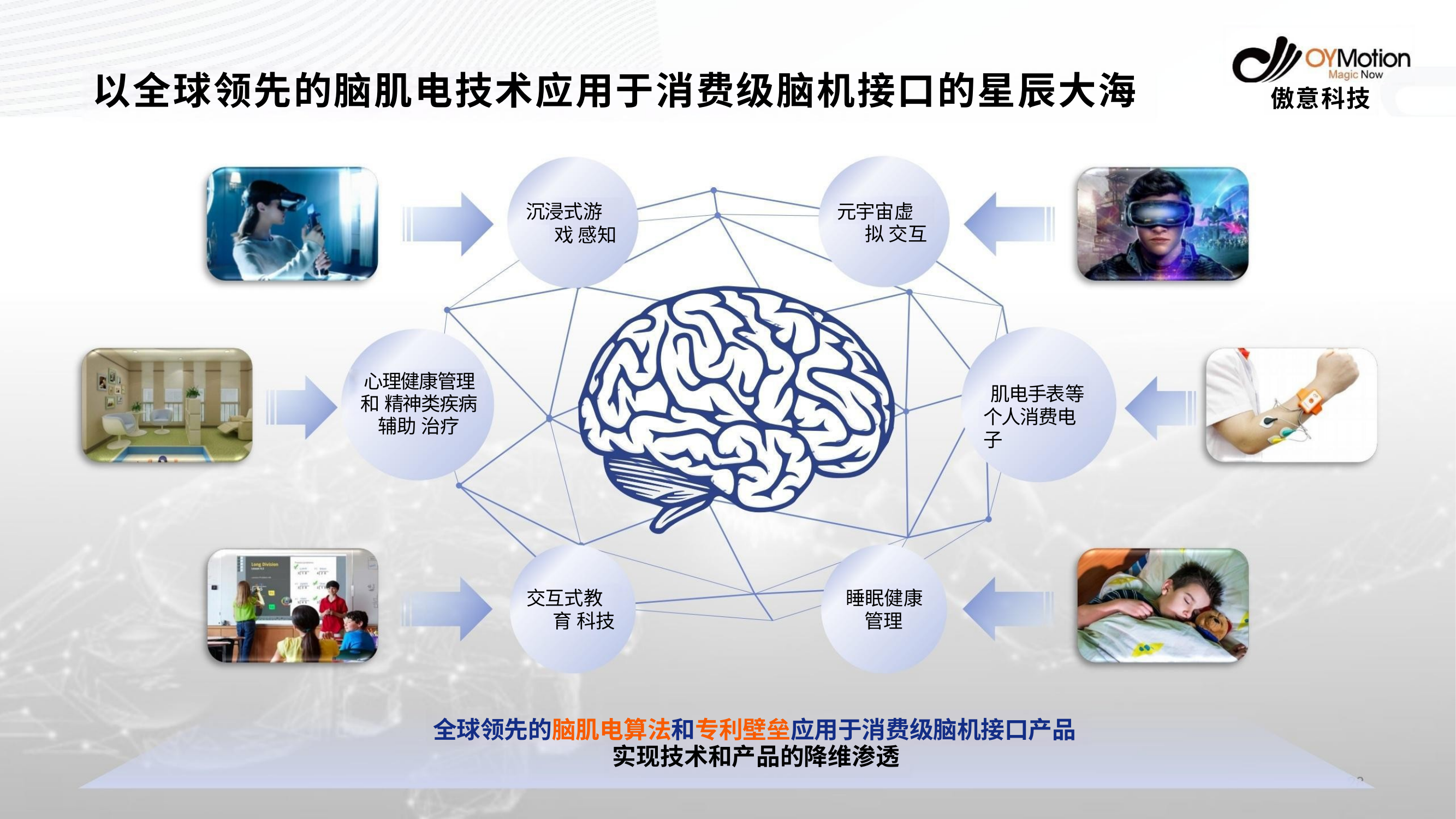

# 以全球领先的脑肌电技术应用于消费级脑机接口的星辰大海
傲意科技
元宇宙虚拟 交互
沉浸式游戏 感知
心理健康管理和 精神类疾病辅助 治疗
肌电手表等 个人消费电子
交互式教育 科技
睡眠健康 管理
全球领先的脑肌电算法和专利壁垒应用于消费级脑机接口产品 实现技术和产品的降维渗透